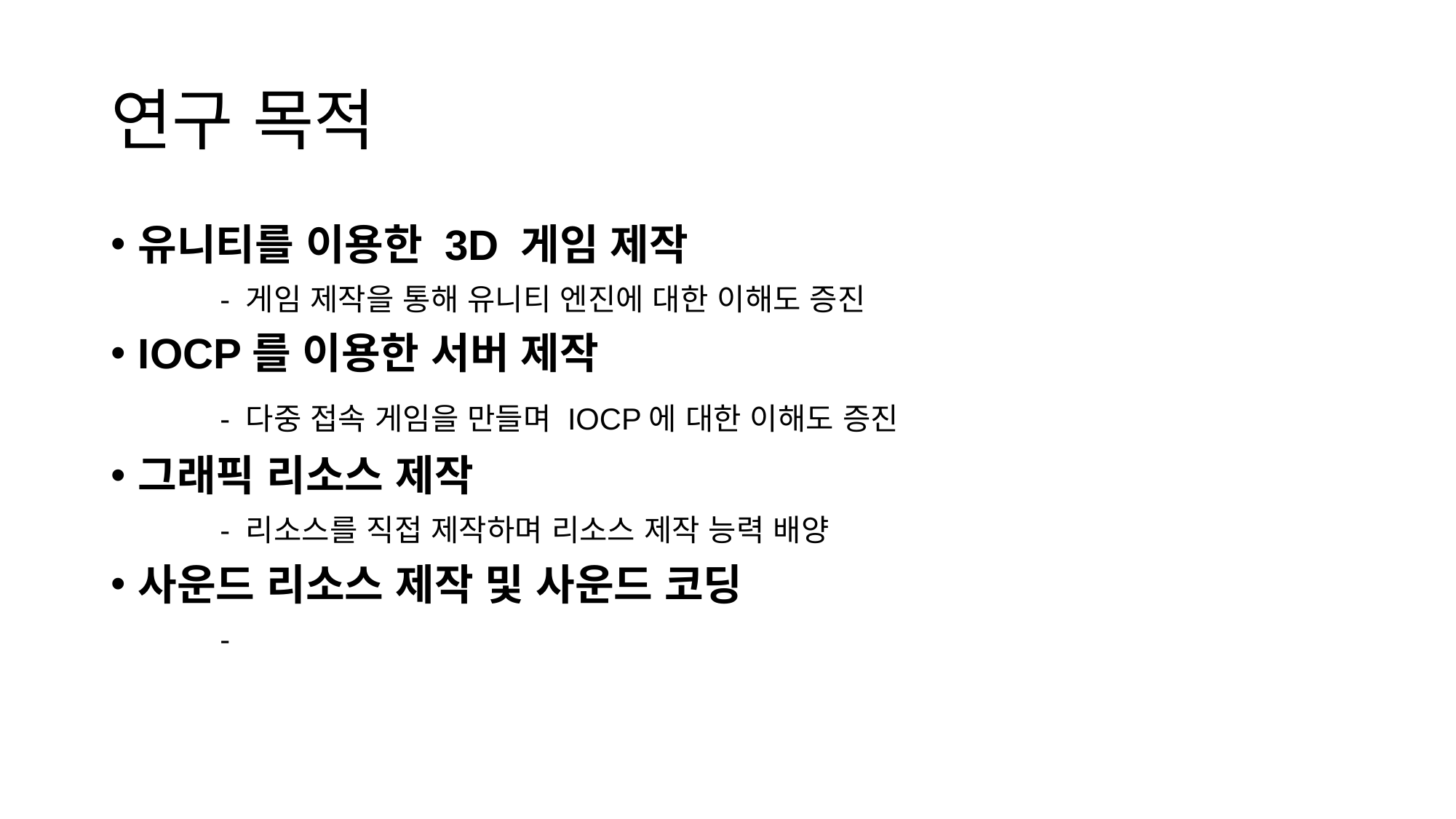

# 연구 목적
유니티를 이용한 3D 게임 제작
	- 게임 제작을 통해 유니티 엔진에 대한 이해도 증진
IOCP를 이용한 서버 제작
	- 다중 접속 게임을 만들며 IOCP에 대한 이해도 증진
그래픽 리소스 제작
	- 리소스를 직접 제작하며 리소스 제작 능력 배양
사운드 리소스 제작 및 사운드 코딩
	-